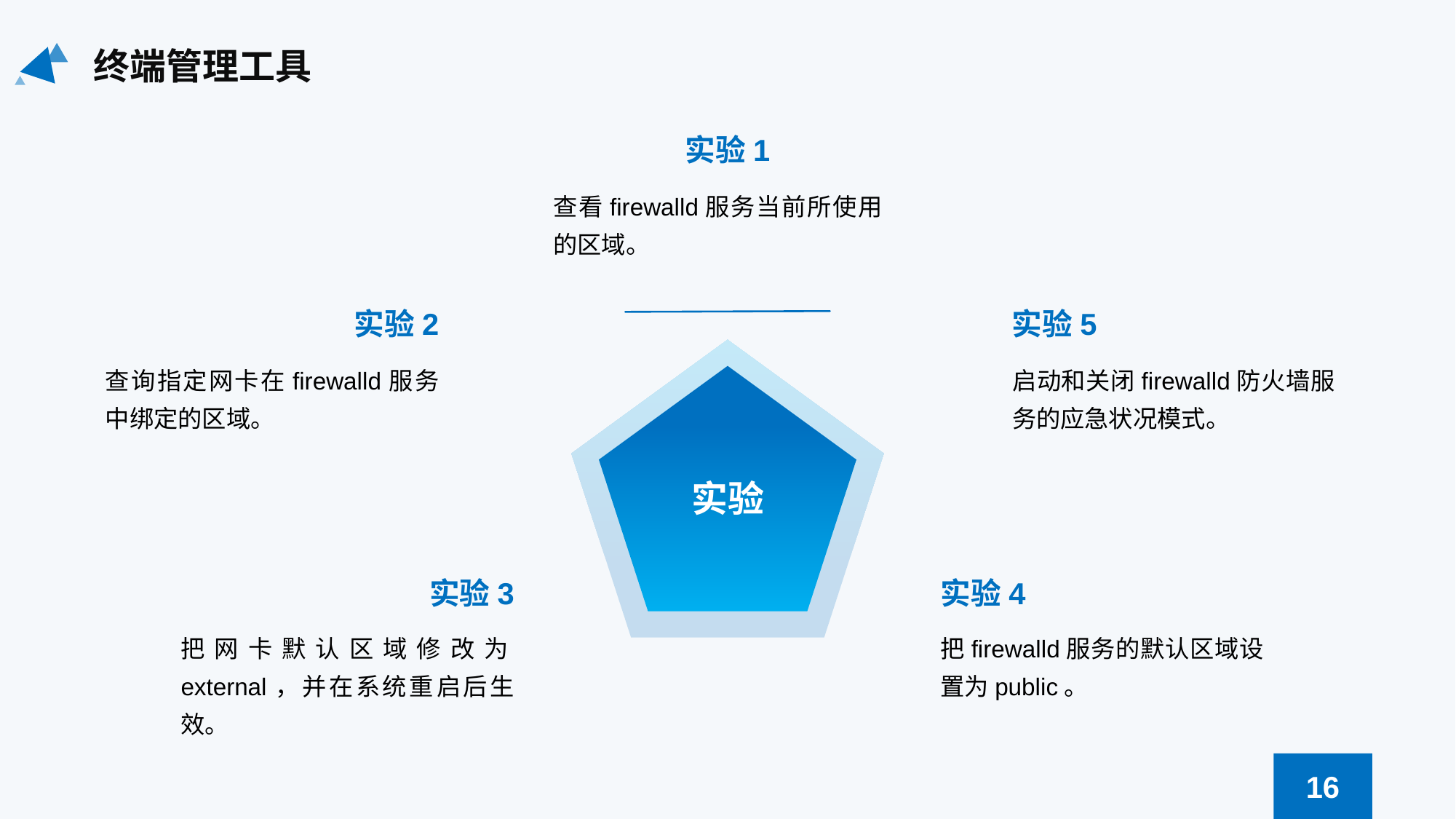

终端管理工具

实验1
查看firewalld服务当前所使用的区域。
实验2
实验5

查询指定网卡在firewalld服务中绑定的区域。
启动和关闭firewalld防火墙服务的应急状况模式。

实验
实验3
实验4
把firewalld服务的默认区域设置为public。
把网卡默认区域修改为external，并在系统重启后生效。

16